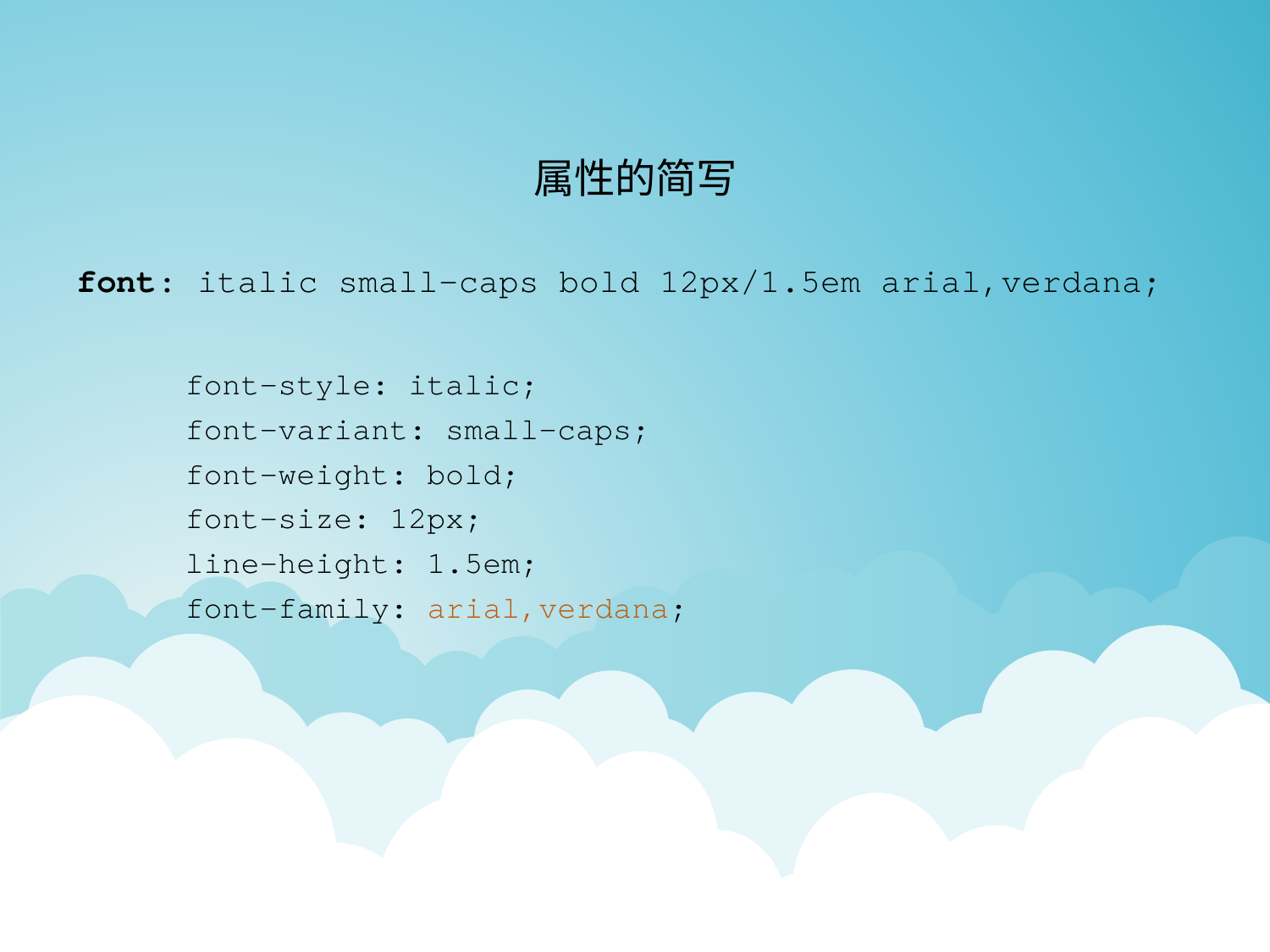

属性的简写
font: italic small-caps bold 12px/1.5em arial,verdana;
font-style: italic;
font-variant: small-caps;
font-weight: bold;
font-size: 12px;
line-height: 1.5em;
font-family: arial,verdana;